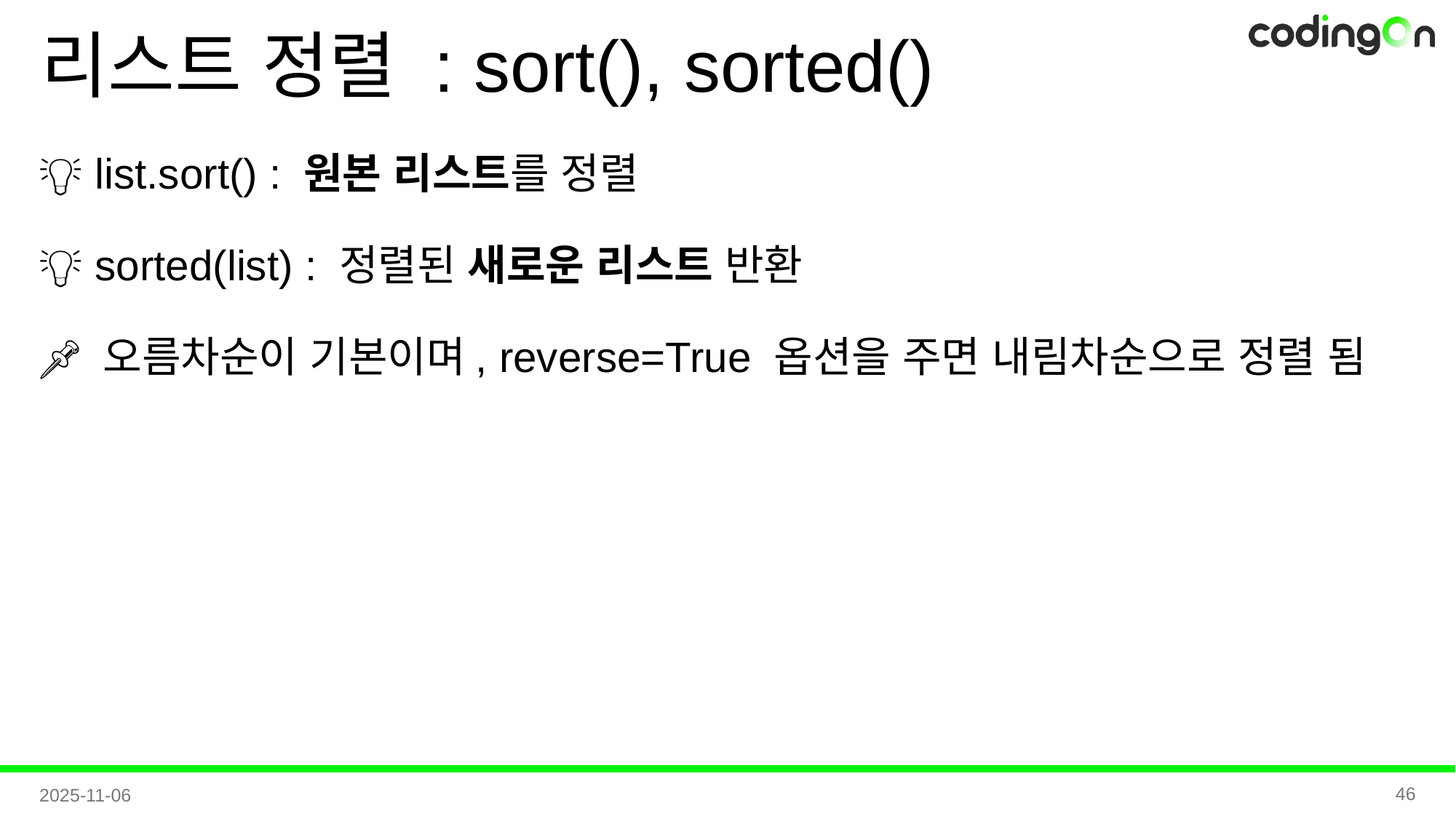

# 리스트 정렬 : sort(), sorted()
💡 list.sort() : 원본 리스트를 정렬
💡 sorted(list) : 정렬된 새로운 리스트 반환
📌 오름차순이 기본이며, reverse=True 옵션을 주면 내림차순으로 정렬 됨
46
2025-11-06